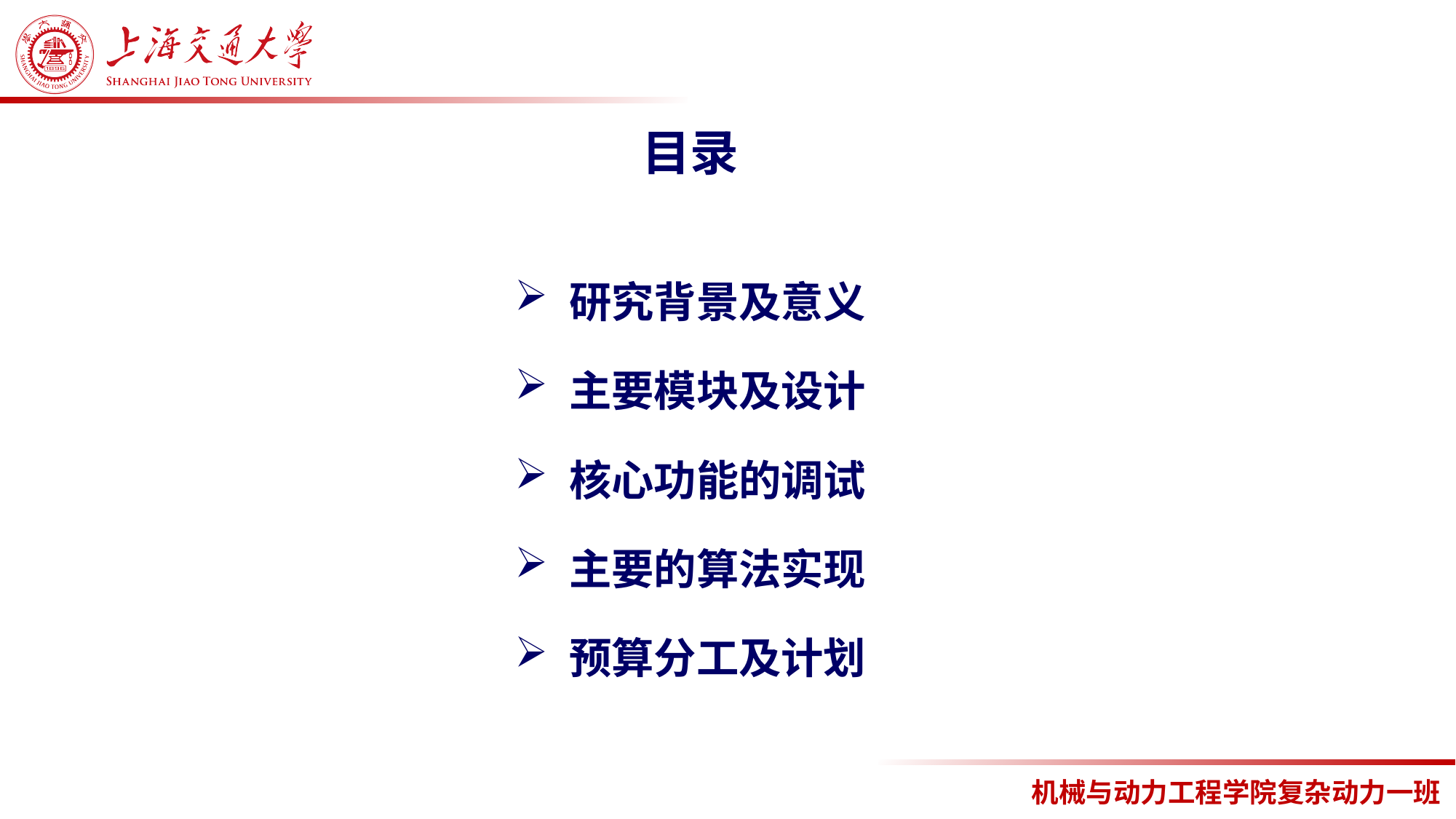

目录
研究背景及意义
主要模块及设计
核心功能的调试
主要的算法实现
预算分工及计划